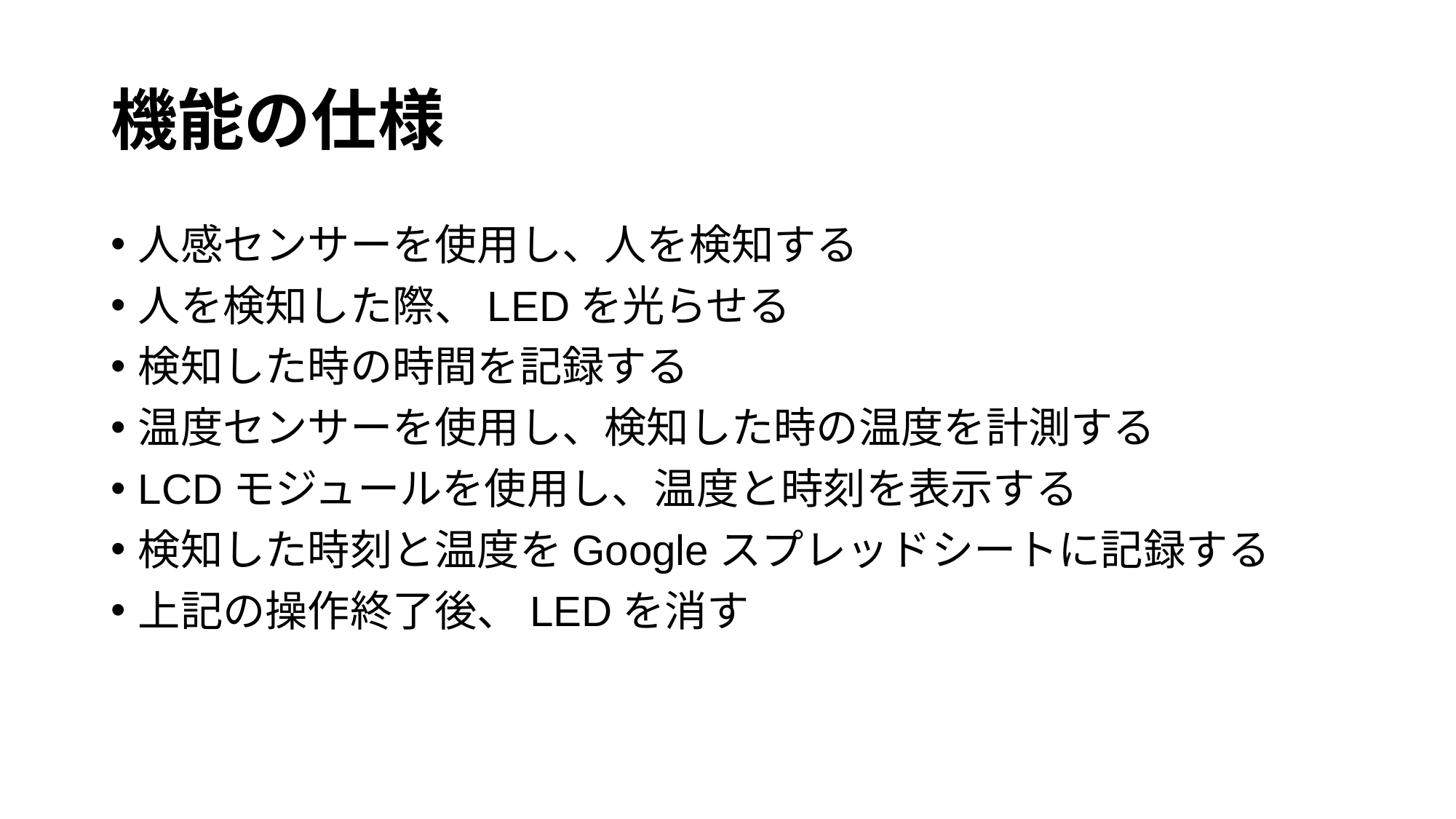

# 機能の仕様
人感センサーを使用し、人を検知する
人を検知した際、LEDを光らせる
検知した時の時間を記録する
温度センサーを使用し、検知した時の温度を計測する
LCDモジュールを使用し、温度と時刻を表示する
検知した時刻と温度をGoogleスプレッドシートに記録する
上記の操作終了後、LEDを消す